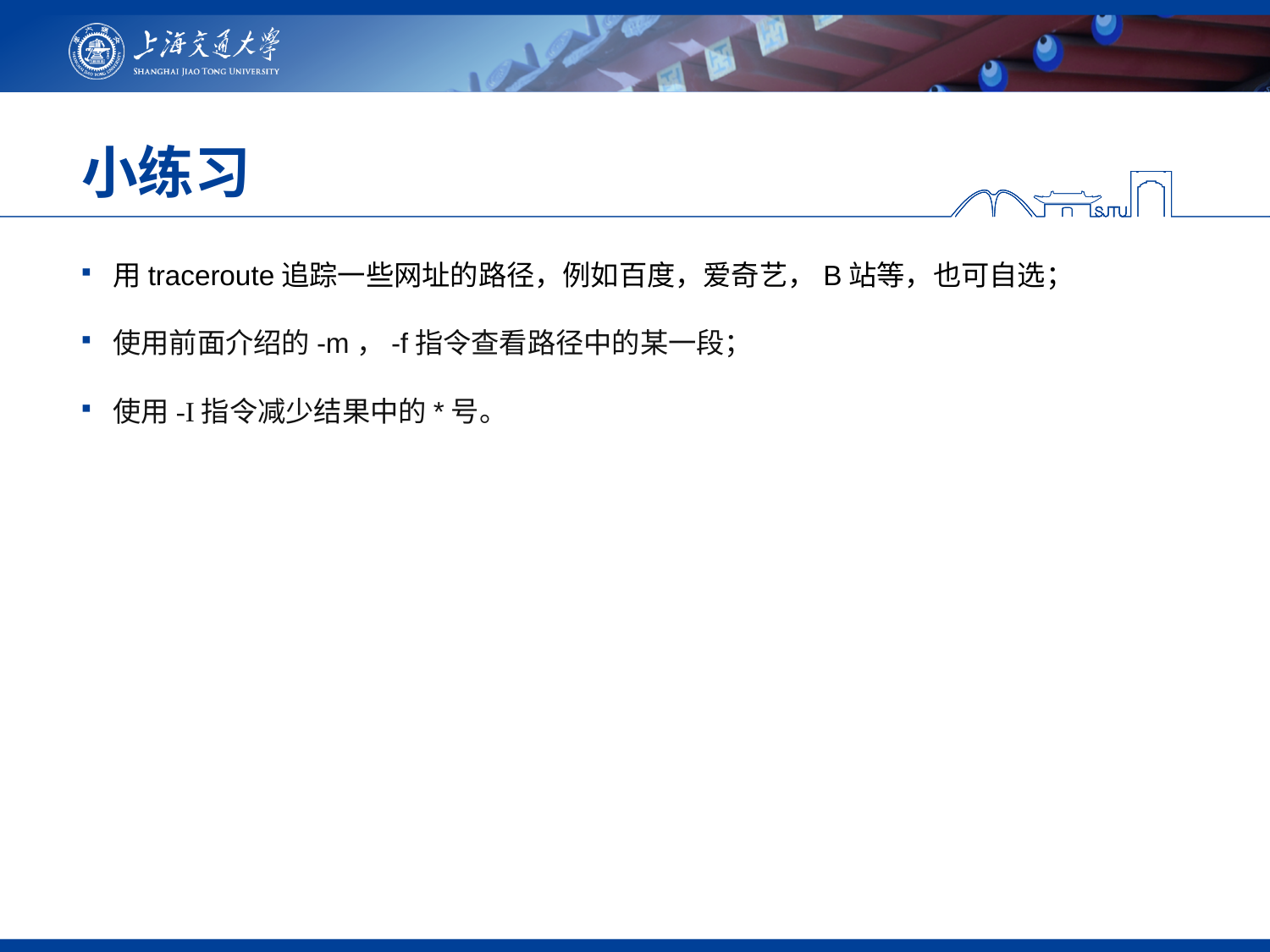

# 小练习
用traceroute追踪一些网址的路径，例如百度，爱奇艺，B站等，也可自选；
使用前面介绍的-m，-f指令查看路径中的某一段；
使用-I指令减少结果中的*号。